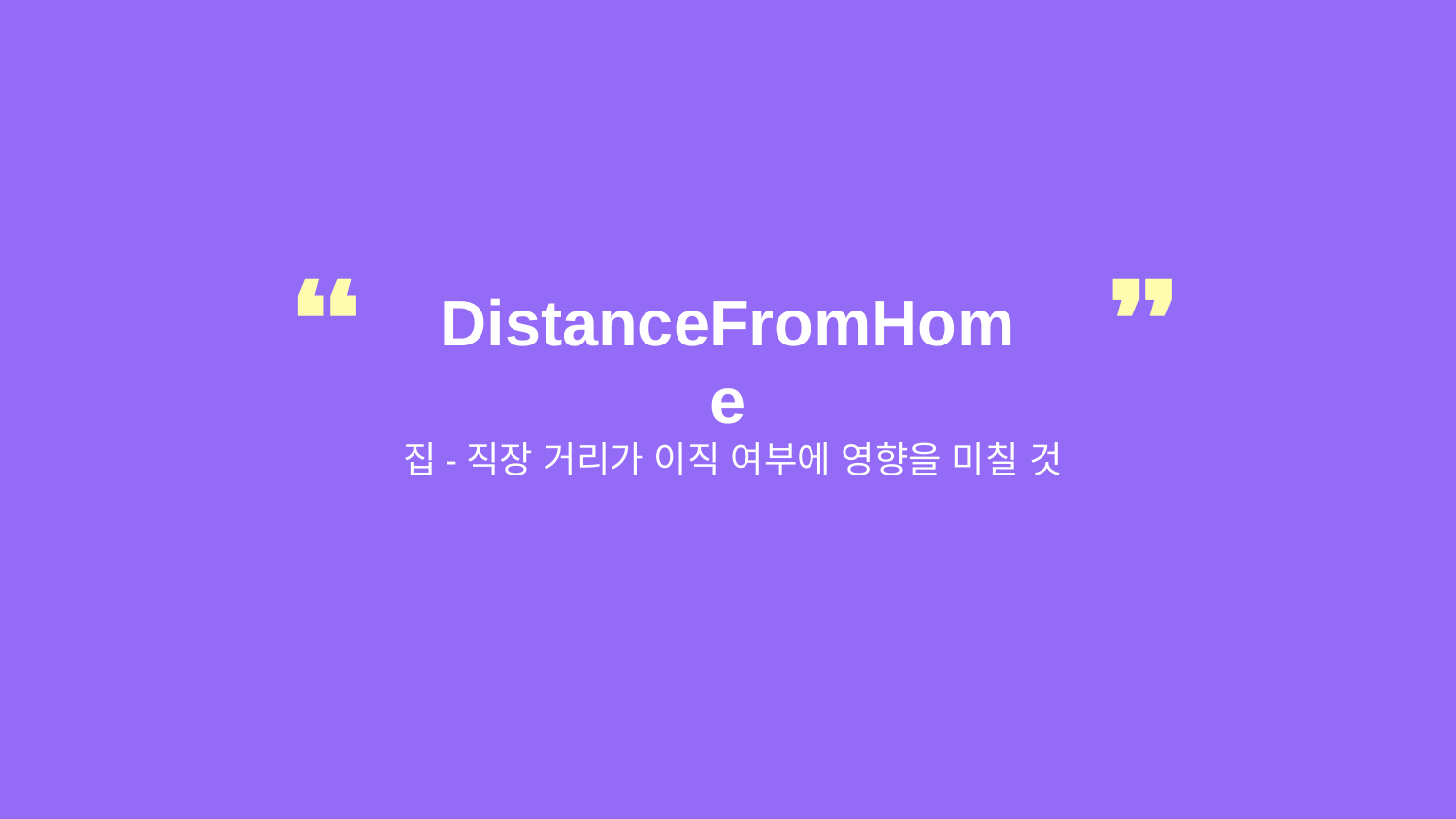

“
”
DistanceFromHome
집-직장 거리가 이직 여부에 영향을 미칠 것